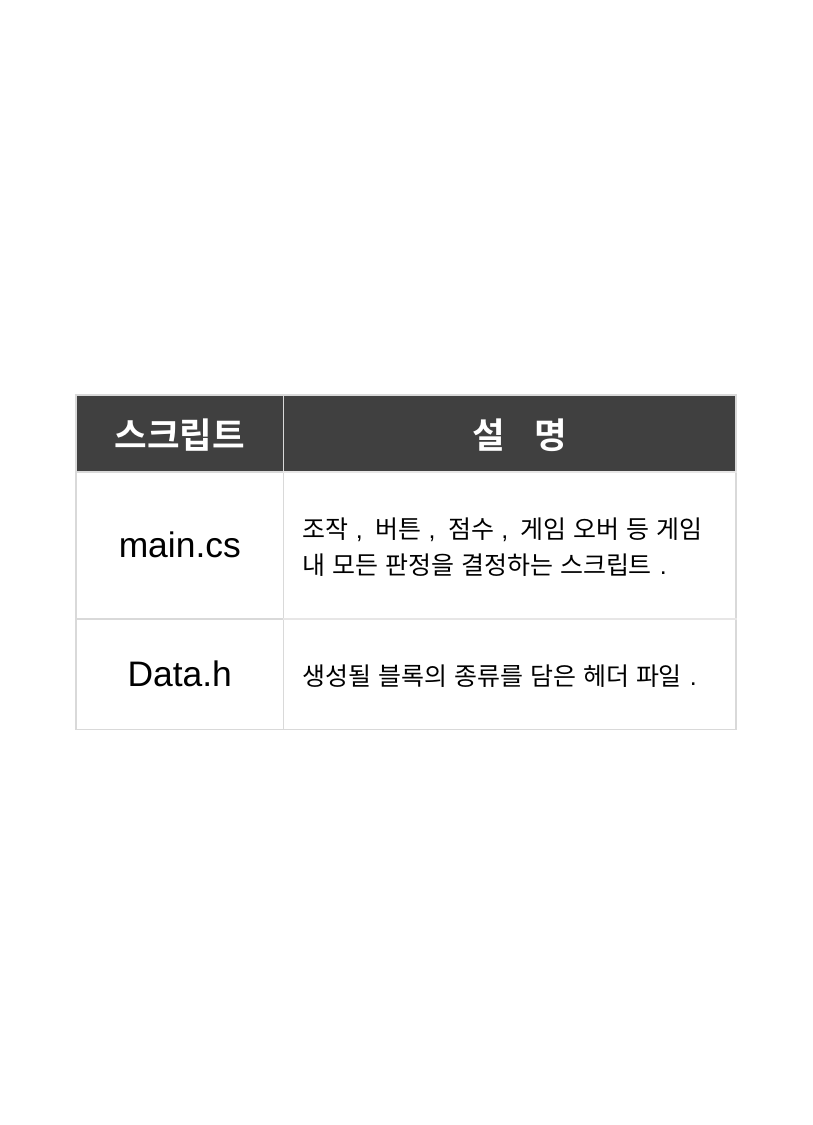

| 스크립트 | 설 명 |
| --- | --- |
| main.cs | 조작, 버튼, 점수, 게임 오버 등 게임 내 모든 판정을 결정하는 스크립트. |
| Data.h | 생성될 블록의 종류를 담은 헤더 파일. |